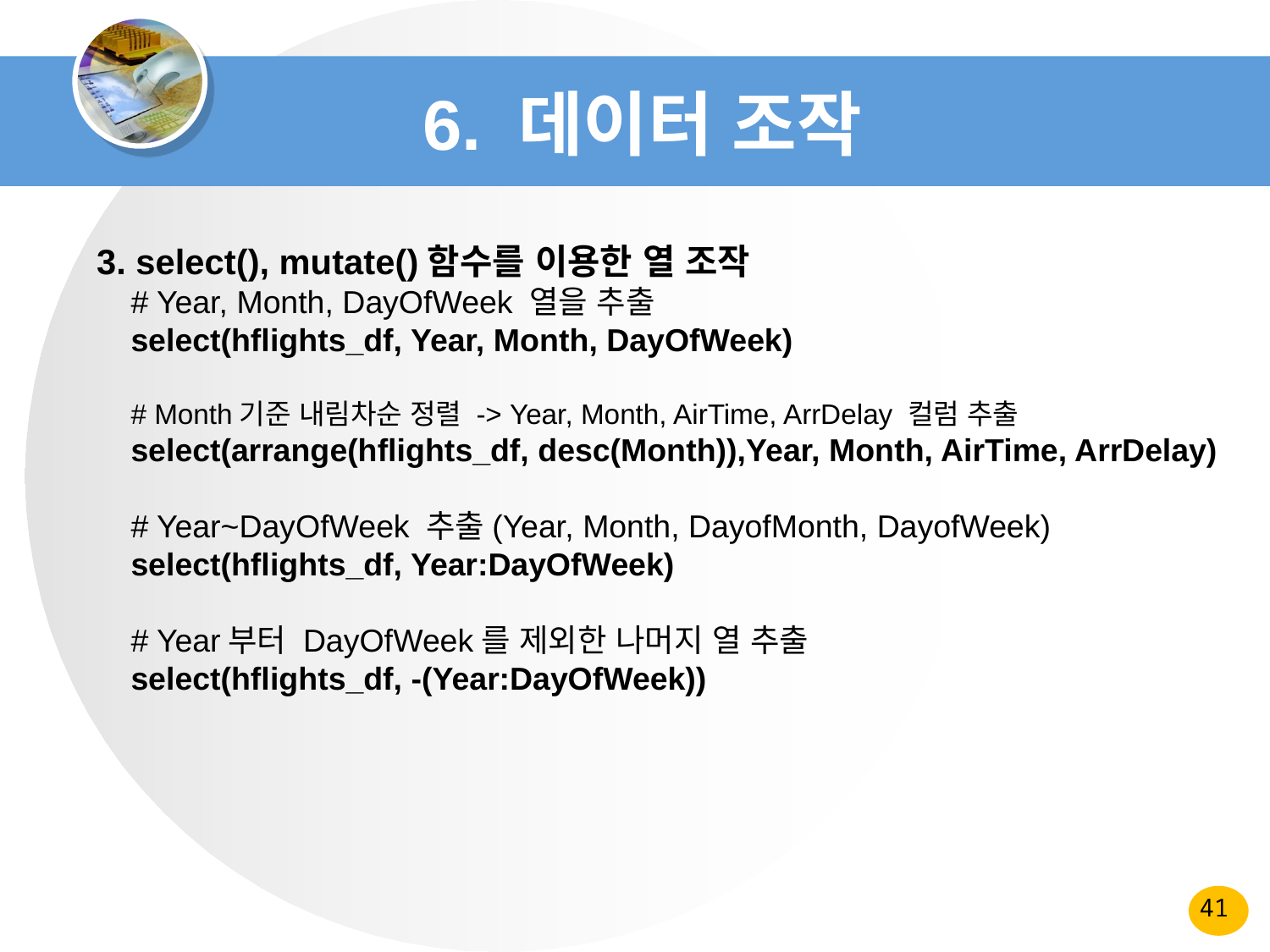

# 6. 데이터 조작
   3. select(), mutate()함수를 이용한 열 조작
# Year, Month, DayOfWeek 열을 추출
select(hflights_df, Year, Month, DayOfWeek)

# Month기준 내림차순 정렬 -> Year, Month, AirTime, ArrDelay 컬럼 추출
select(arrange(hflights_df, desc(Month)),Year, Month, AirTime, ArrDelay)

# Year~DayOfWeek 추출(Year, Month, DayofMonth, DayofWeek)
select(hflights_df, Year:DayOfWeek)

# Year부터 DayOfWeek를 제외한 나머지 열 추출
select(hflights_df, -(Year:DayOfWeek))
41